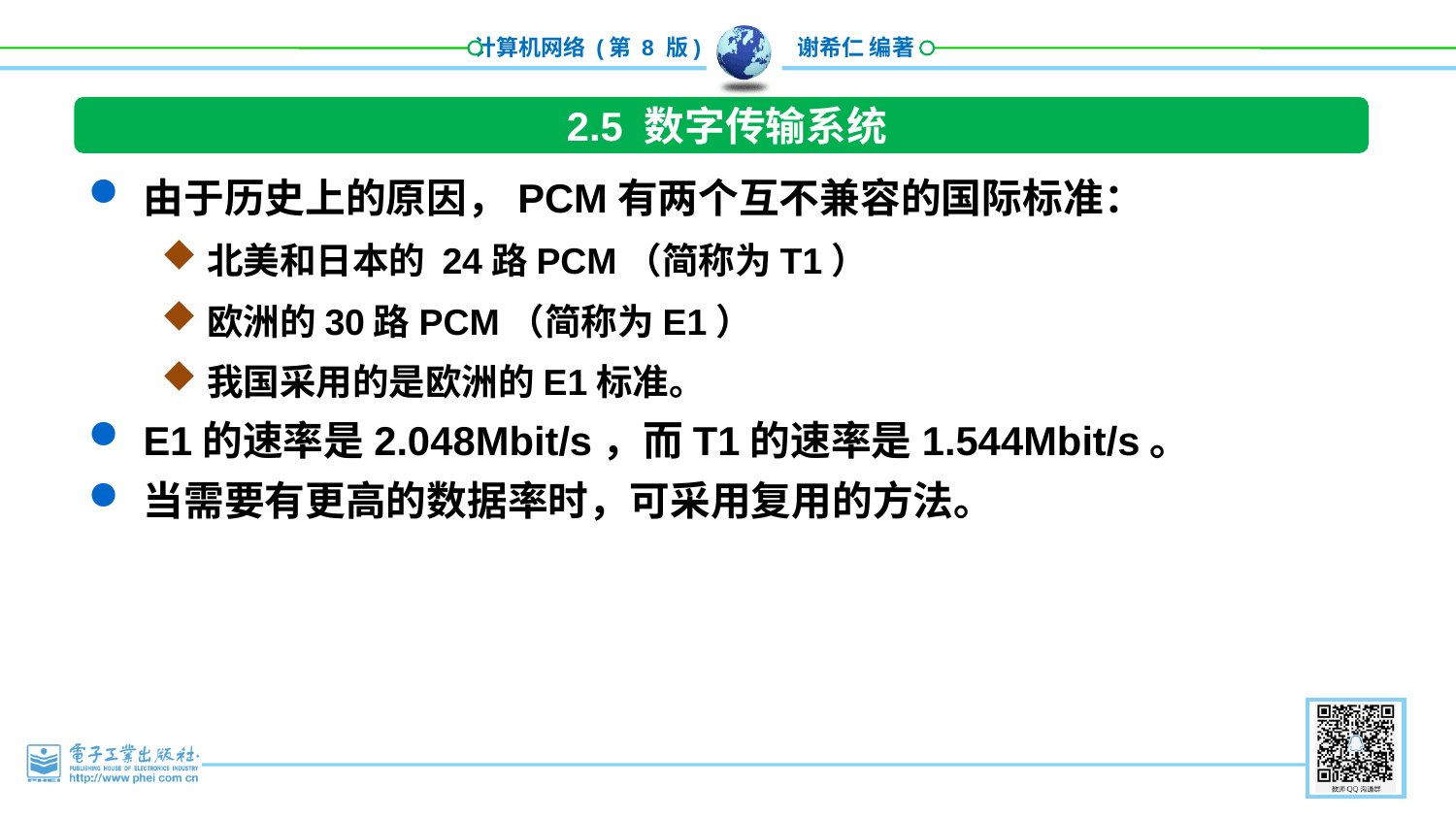

2.5 数字传输系统
由于历史上的原因，PCM有两个互不兼容的国际标准：
北美和日本的 24路PCM（简称为T1）
欧洲的30路PCM（简称为E1）
我国采用的是欧洲的E1标准。
E1的速率是2.048Mbit/s，而T1的速率是1.544Mbit/s。
当需要有更高的数据率时，可采用复用的方法。